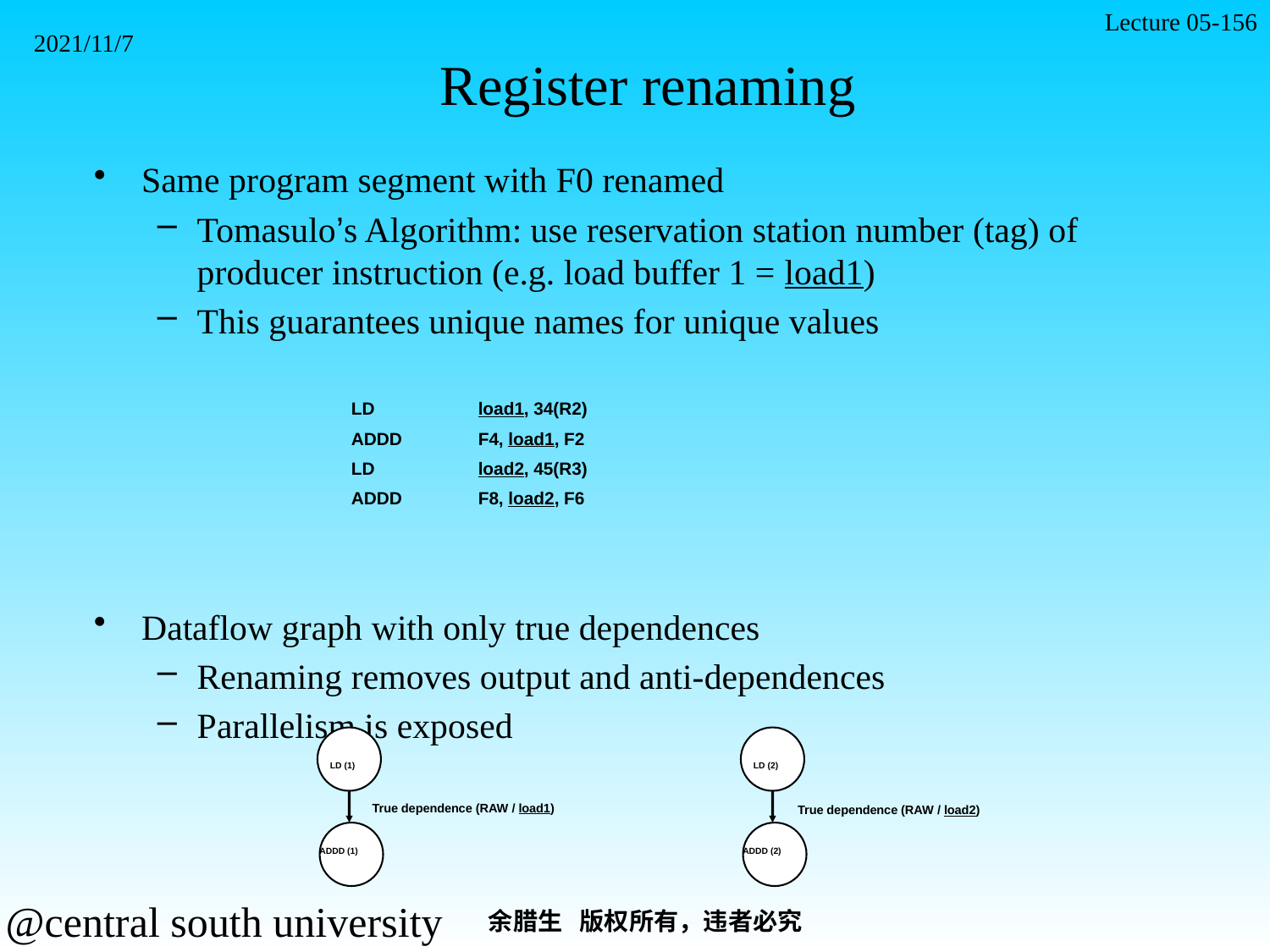

Lecture 05-156
2021/11/7
# Register renaming
Same program segment with F0 renamed
Tomasulo’s Algorithm: use reservation station number (tag) of producer instruction (e.g. load buffer 1 = load1)
This guarantees unique names for unique values

Dataflow graph with only true dependences
Renaming removes output and anti-dependences
Parallelism is exposed
LD	load1, 34(R2)
ADDD	F4, load1, F2
LD	load2, 45(R3)
ADDD	F8, load2, F6

LD (1)

True dependence (RAW / load1)

ADDD (1)

LD (2)

True dependence (RAW / load2)

ADDD (2)
余腊生   版权所有，违者必究